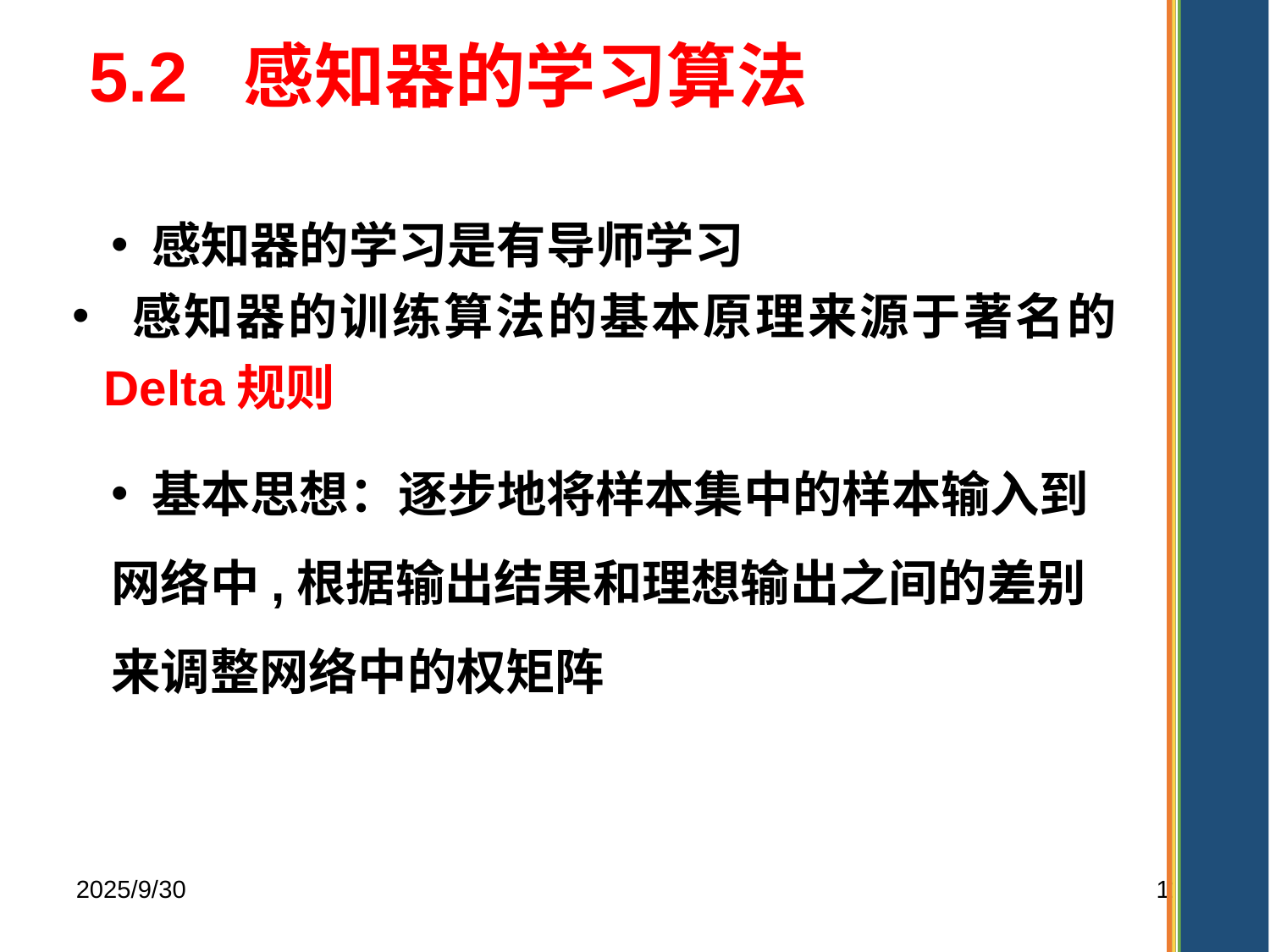

5.2  感知器的学习算法

 感知器的学习是有导师学习
 感知器的训练算法的基本原理来源于著名的Delta规则
 基本思想：逐步地将样本集中的样本输入到网络中,根据输出结果和理想输出之间的差别来调整网络中的权矩阵
2025/9/30
111